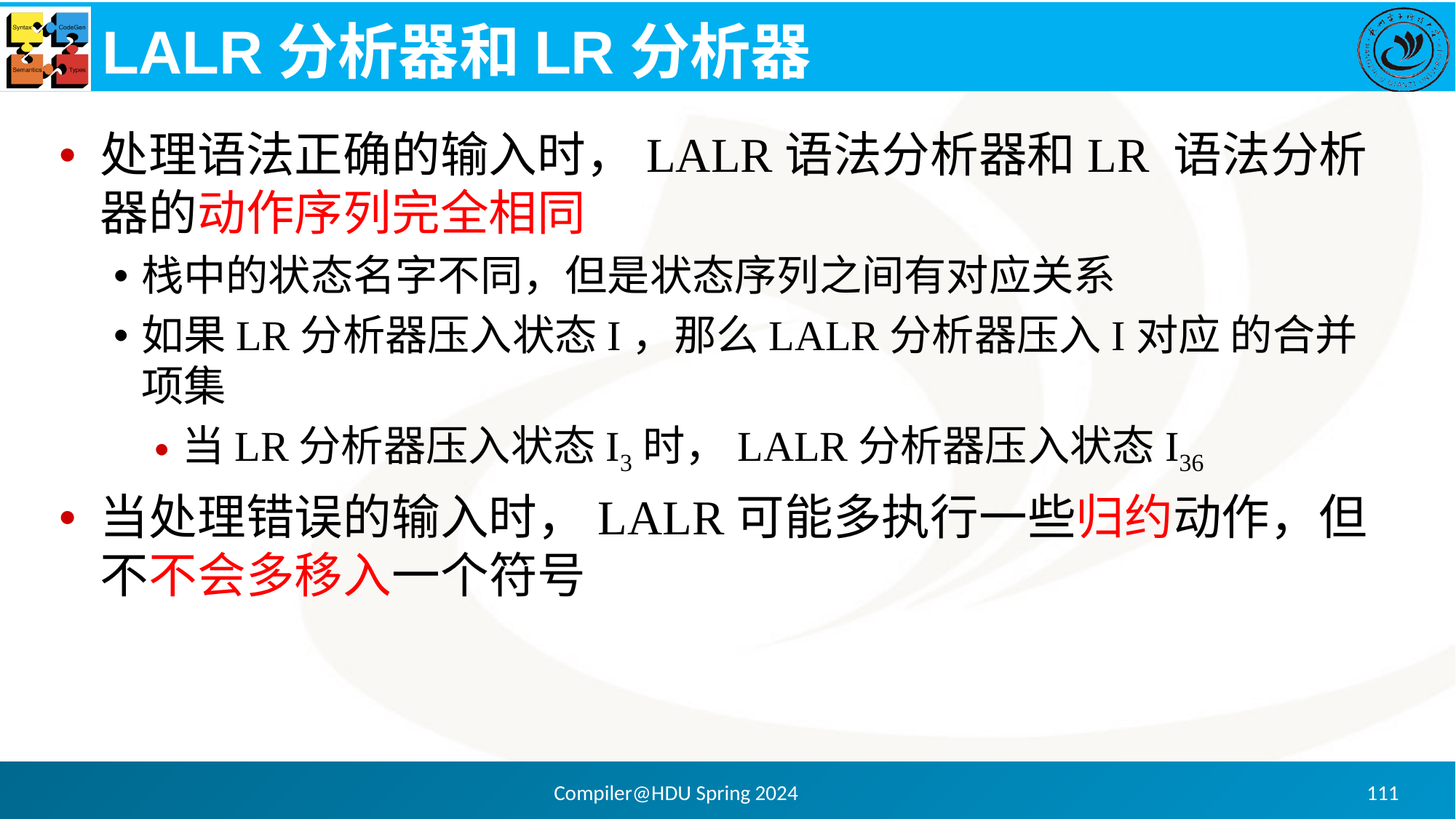

# LALR分析器和LR分析器
处理语法正确的输入时，LALR语法分析器和LR 语法分析器的动作序列完全相同
栈中的状态名字不同，但是状态序列之间有对应关系
如果LR分析器压入状态I，那么LALR分析器压入I对应 的合并项集
当LR分析器压入状态I3时，LALR分析器压入状态I36
当处理错误的输入时，LALR可能多执行一些归约动作，但不不会多移入一个符号
Compiler@HDU Spring 2024
111